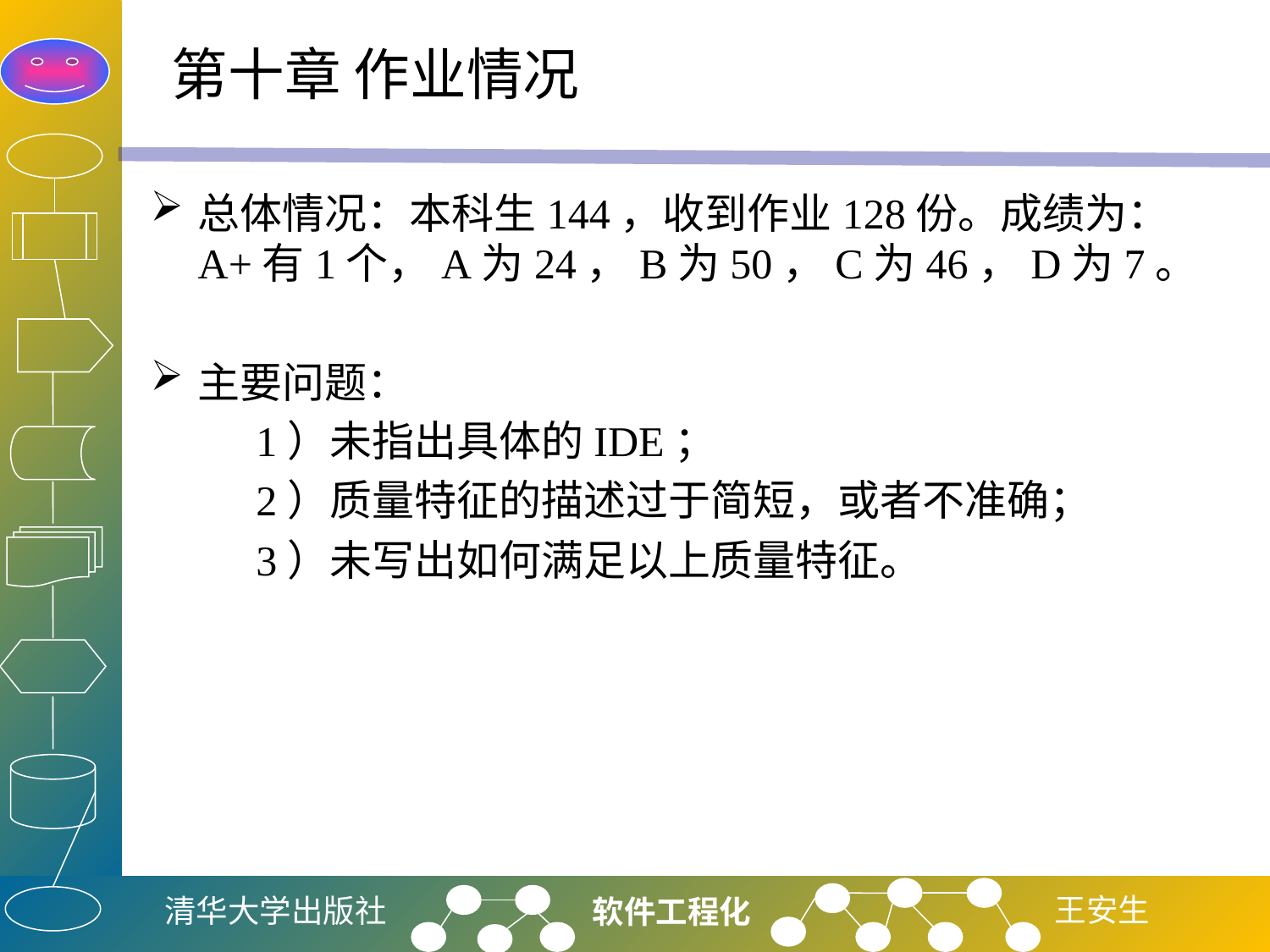

# 第十章 作业情况
总体情况：本科生144，收到作业128份。成绩为：A+有1个，A为24，B为50，C为46，D为7。

主要问题：
          1）未指出具体的IDE；
          2）质量特征的描述过于简短，或者不准确；
          3）未写出如何满足以上质量特征。